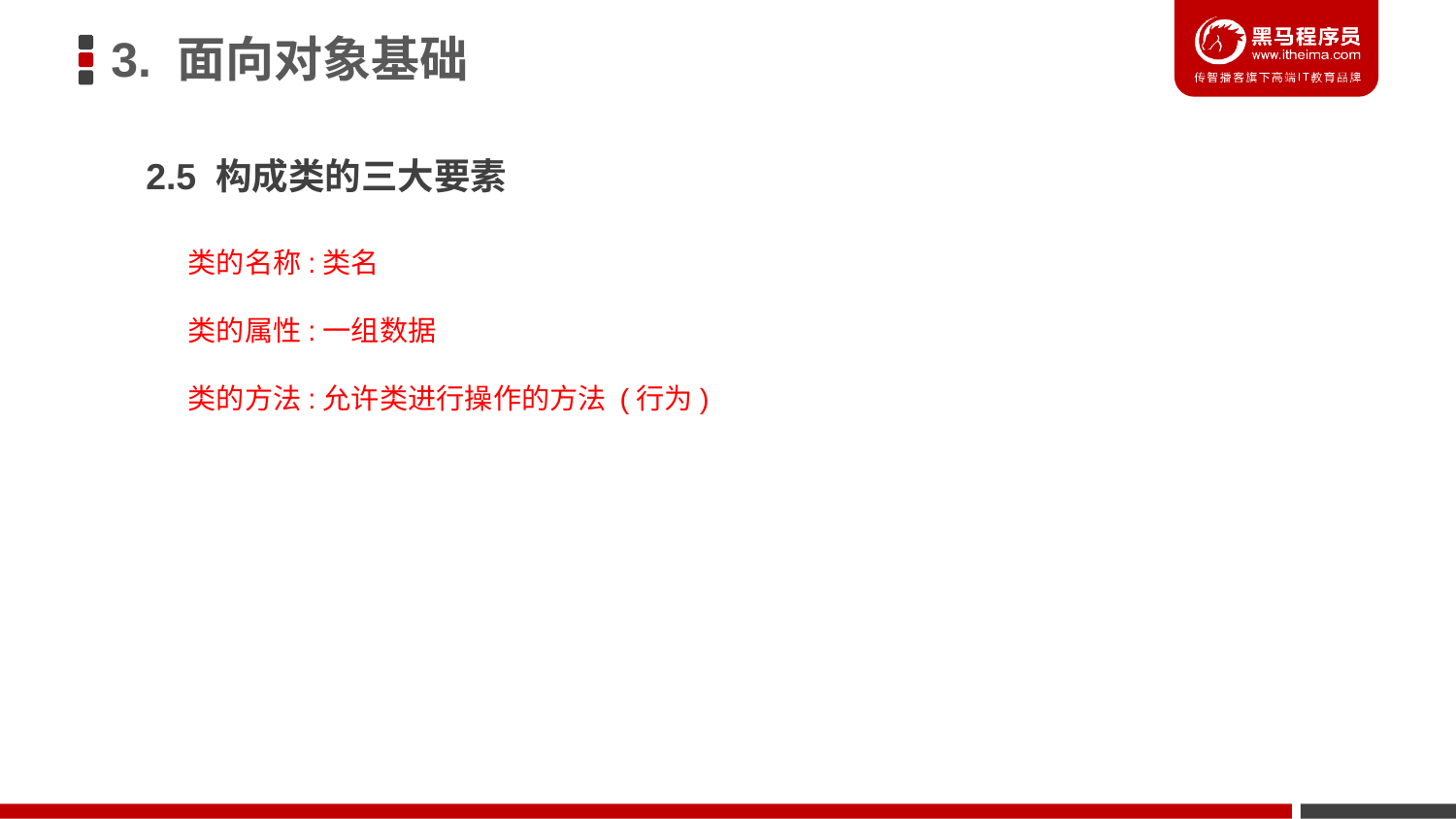

3. 面向对象基础
2.5 构成类的三大要素
类的名称:类名

类的属性:一组数据

类的方法:允许类进行操作的方法 (行为)